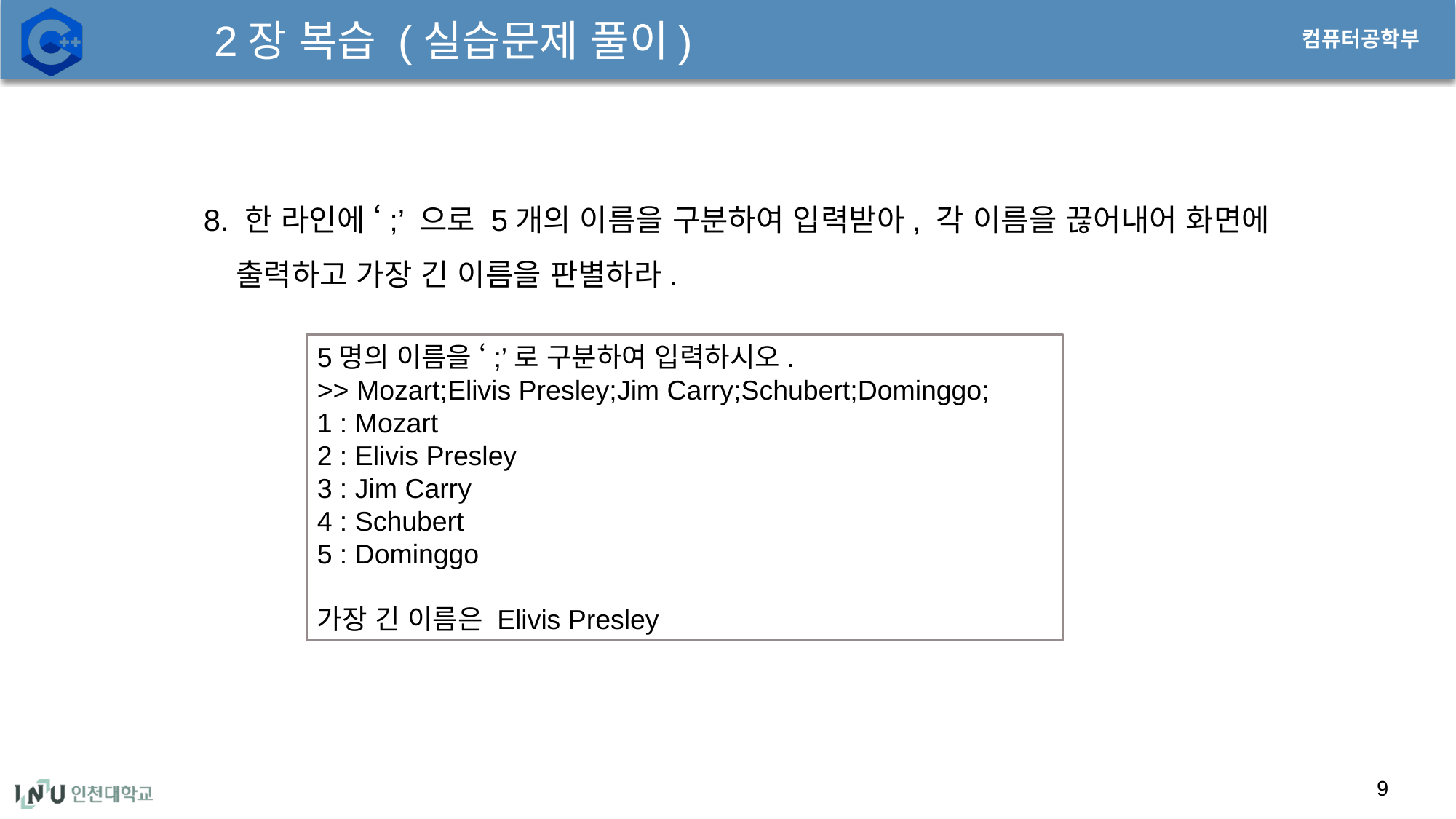

# 2장 복습 (실습문제 풀이)
8. 한 라인에 ‘;’ 으로 5개의 이름을 구분하여 입력받아, 각 이름을 끊어내어 화면에 출력하고 가장 긴 이름을 판별하라.

5명의 이름을 ‘;’로 구분하여 입력하시오.
>> Mozart;Elivis Presley;Jim Carry;Schubert;Dominggo;
1 : Mozart
2 : Elivis Presley
3 : Jim Carry
4 : Schubert
5 : Dominggo

가장 긴 이름은 Elivis Presley